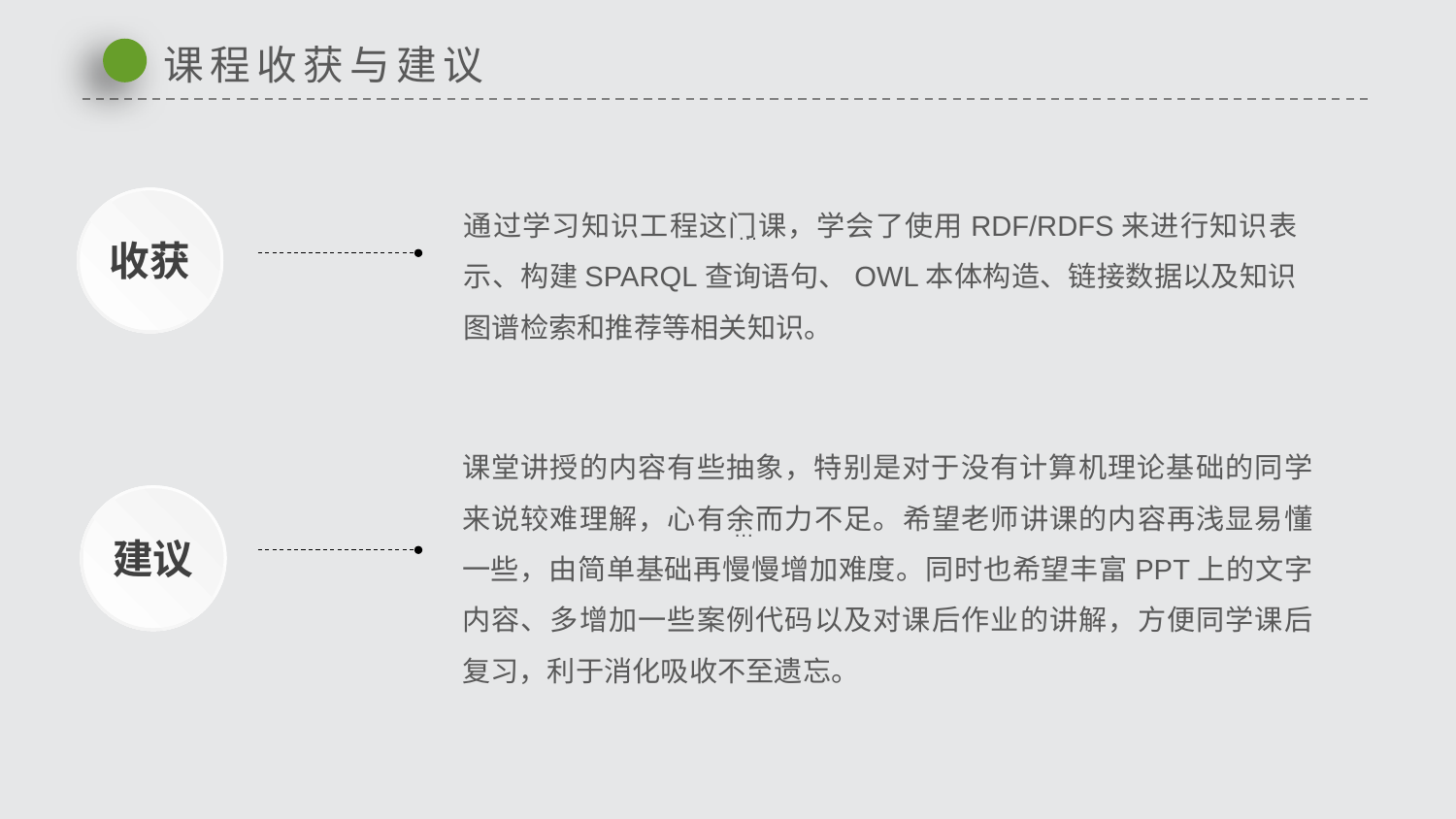

课程收获与建议

通过学习知识工程这门课，学会了使用RDF/RDFS来进行知识表示、构建SPARQL查询语句、OWL本体构造、链接数据以及知识图谱检索和推荐等相关知识。

…
收获
课堂讲授的内容有些抽象，特别是对于没有计算机理论基础的同学来说较难理解，心有余而力不足。希望老师讲课的内容再浅显易懂一些，由简单基础再慢慢增加难度。同时也希望丰富PPT上的文字内容、多增加一些案例代码以及对课后作业的讲解，方便同学课后复习，利于消化吸收不至遗忘。

…
建议
延时符